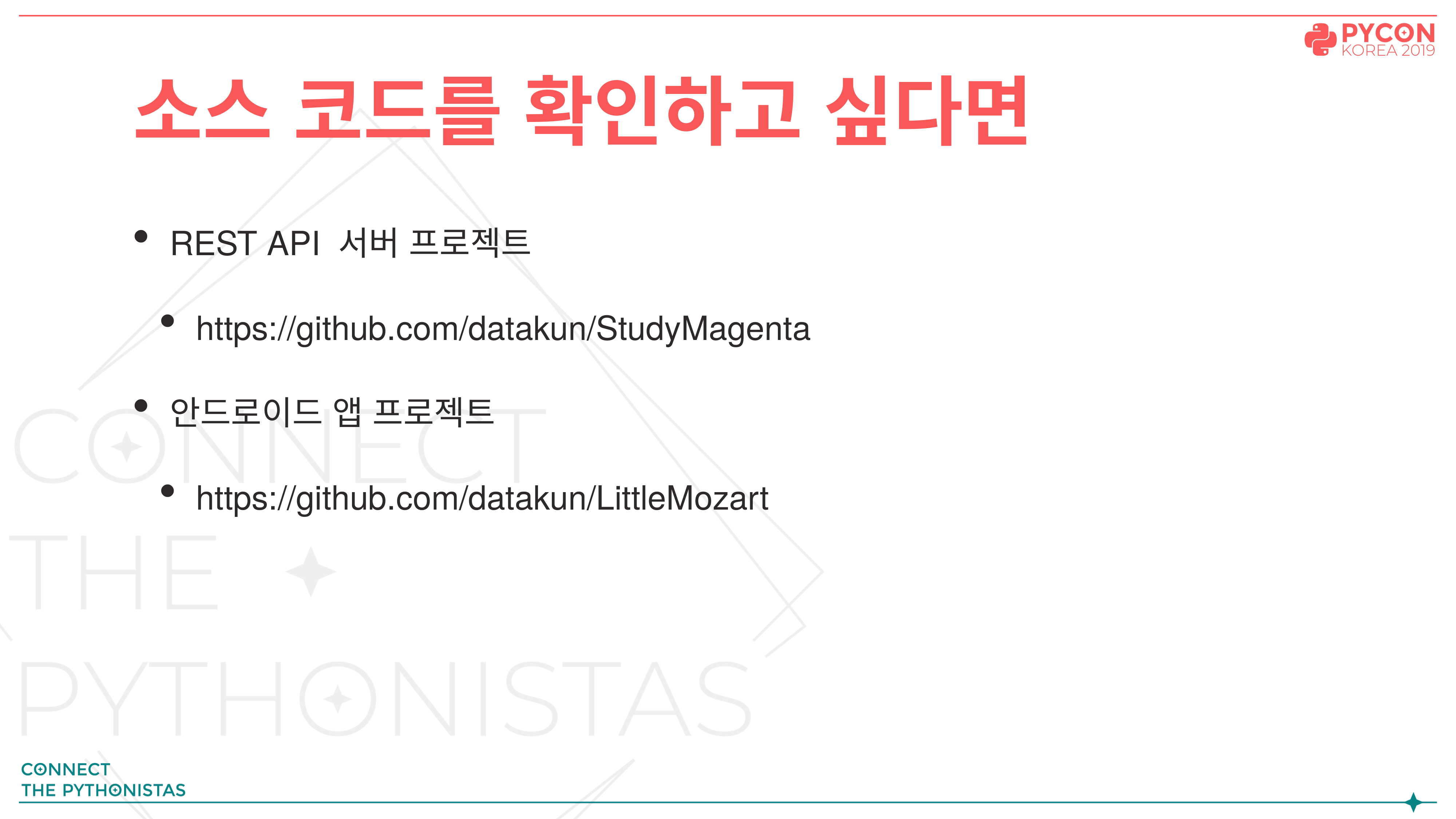

# 소스 코드를 확인하고 싶다면
REST API 서버 프로젝트
https://github.com/datakun/StudyMagenta
안드로이드 앱 프로젝트
https://github.com/datakun/LittleMozart